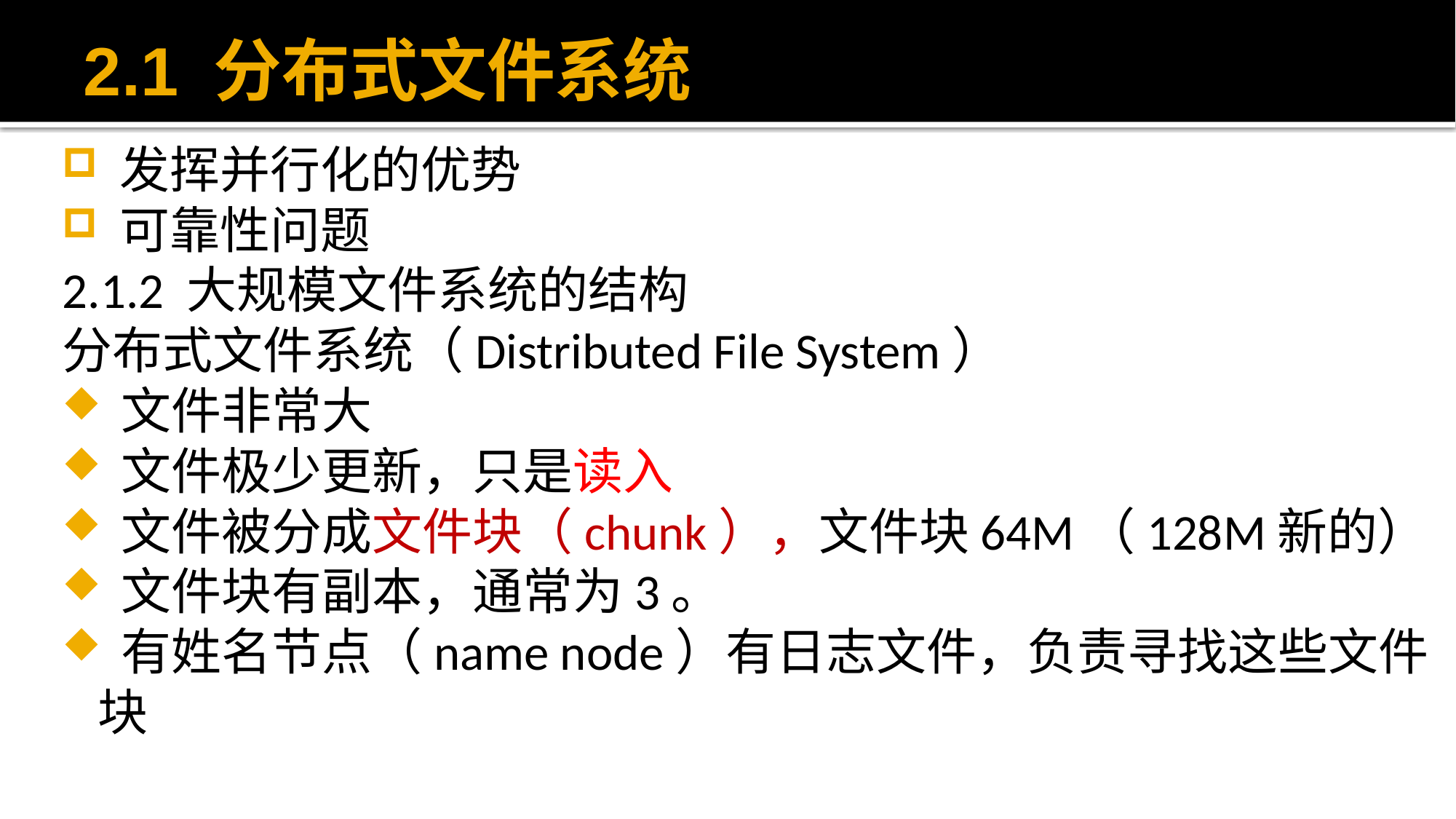

# 2.1 分布式文件系统
 发挥并行化的优势
 可靠性问题
2.1.2 大规模文件系统的结构
分布式文件系统（Distributed File System）
 文件非常大
 文件极少更新，只是读入
 文件被分成文件块（chunk），文件块64M（128M新的）
 文件块有副本，通常为3。
 有姓名节点（name node）有日志文件，负责寻找这些文件块